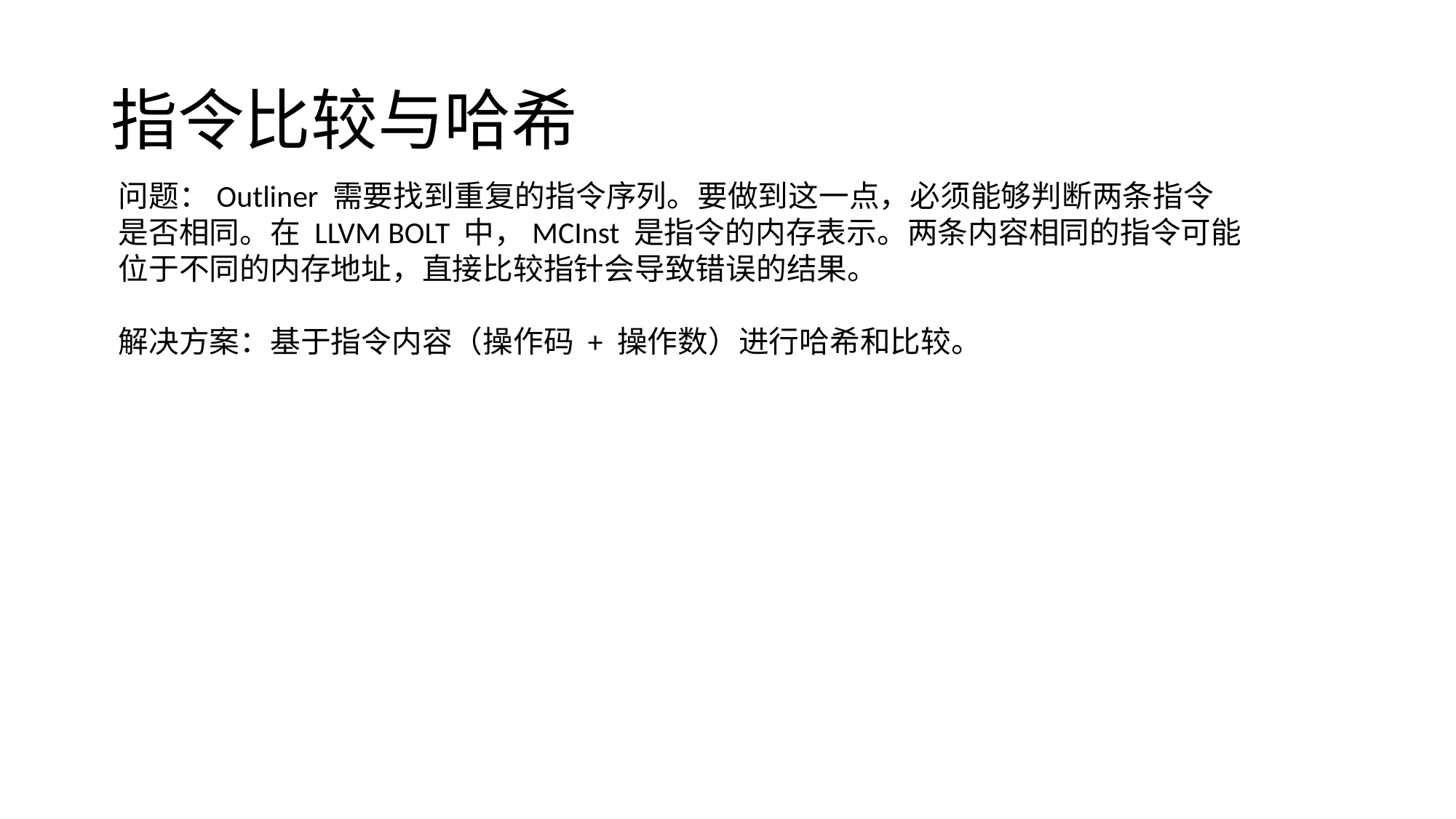

# 指令比较与哈希
问题：Outliner 需要找到重复的指令序列。要做到这一点，必须能够判断两条指令是否相同。在 LLVM BOLT 中，MCInst 是指令的内存表示。两条内容相同的指令可能位于不同的内存地址，直接比较指针会导致错误的结果。

解决方案：基于指令内容（操作码 + 操作数）进行哈希和比较。